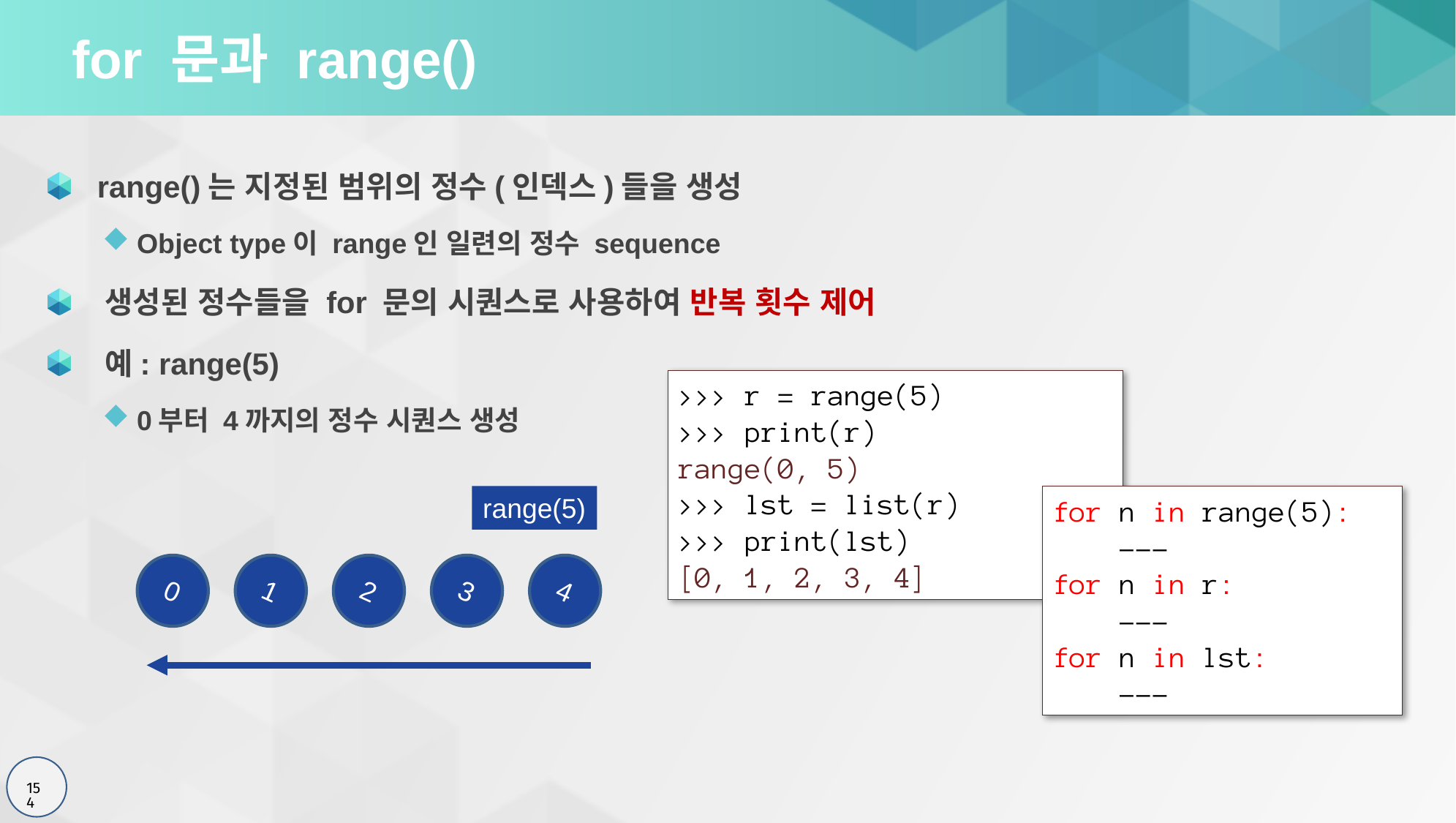

# for 문과 range()
 range()는 지정된 범위의 정수(인덱스)들을 생성
Object type이 range인 일련의 정수 sequence
 생성된 정수들을 for 문의 시퀀스로 사용하여 반복 횟수 제어
 예: range(5)
0부터 4까지의 정수 시퀀스 생성
>>> r = range(5)
>>> print(r)
range(0, 5)
>>> lst = list(r)
>>> print(lst)
[0, 1, 2, 3, 4]
for n in range(5):
    ---
for n in r:
    ---
for n in lst:
    ---
range(5)

0

1

2

3

4